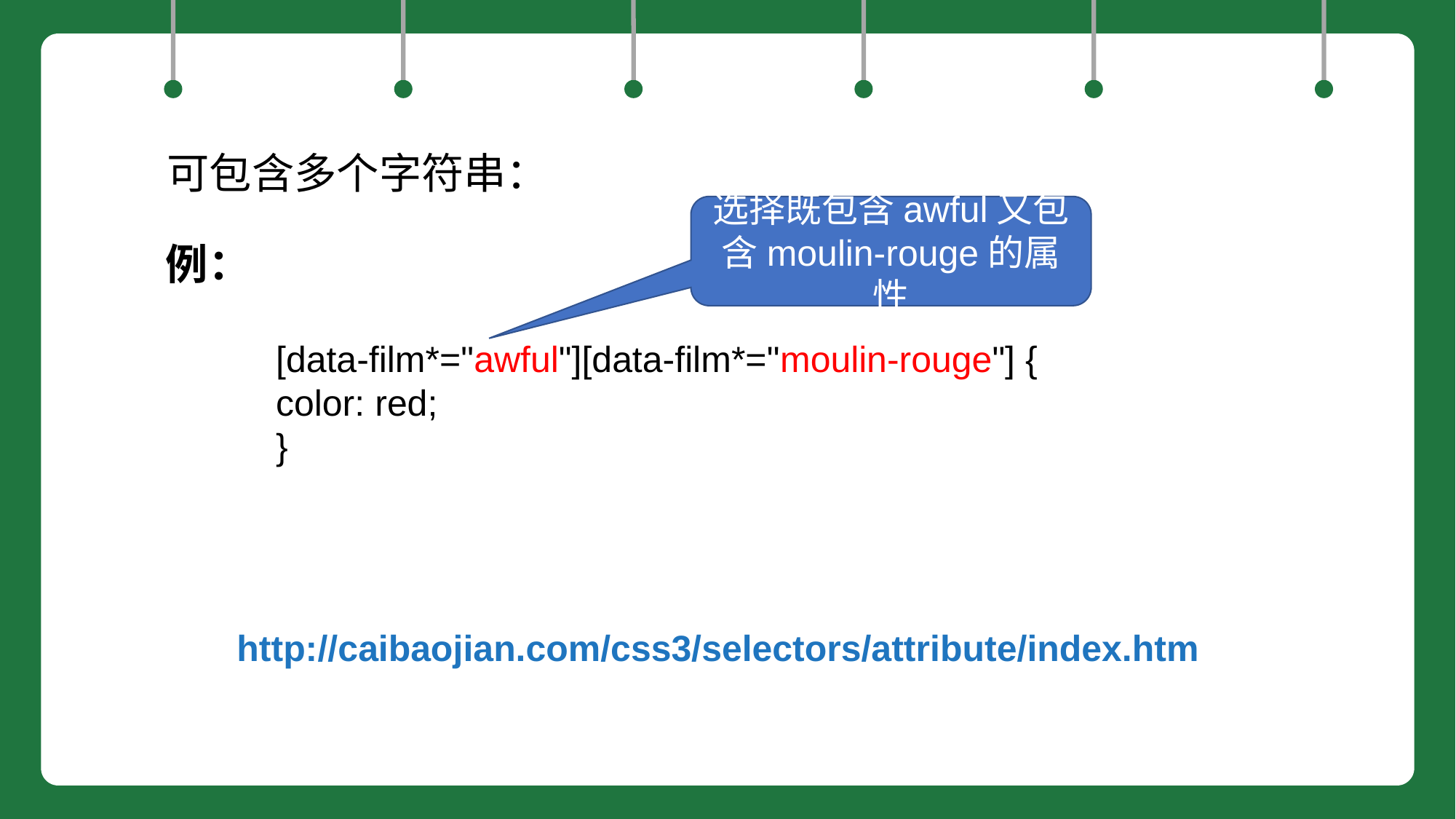

可包含多个字符串：
选择既包含awful又包含moulin-rouge的属性
例：
[data-film*="awful"][data-film*="moulin-rouge"] {
color: red;
}
http://caibaojian.com/css3/selectors/attribute/index.htm